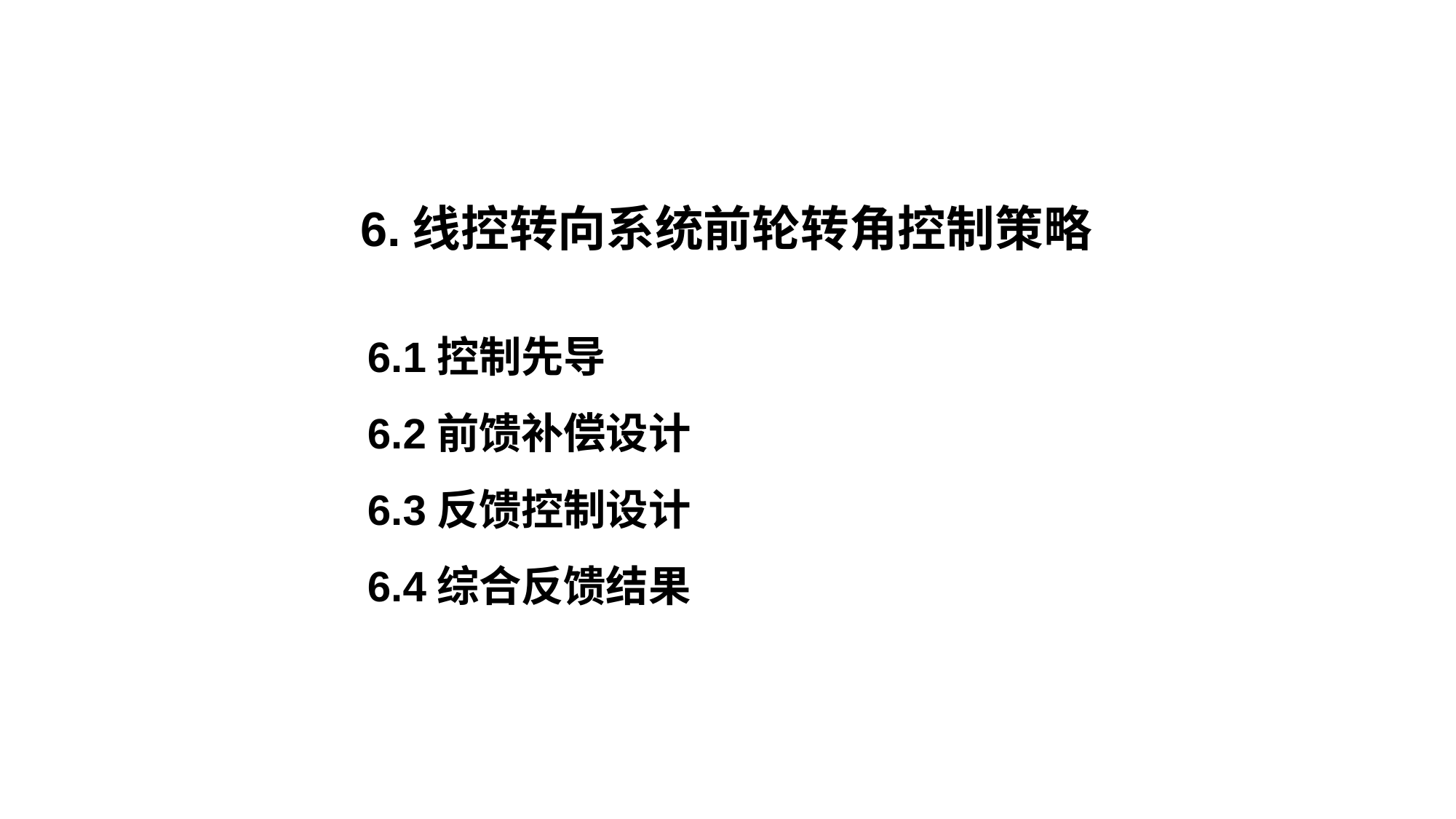

6.线控转向系统前轮转角控制策略
6.1控制先导
6.2前馈补偿设计
6.3反馈控制设计
6.4综合反馈结果